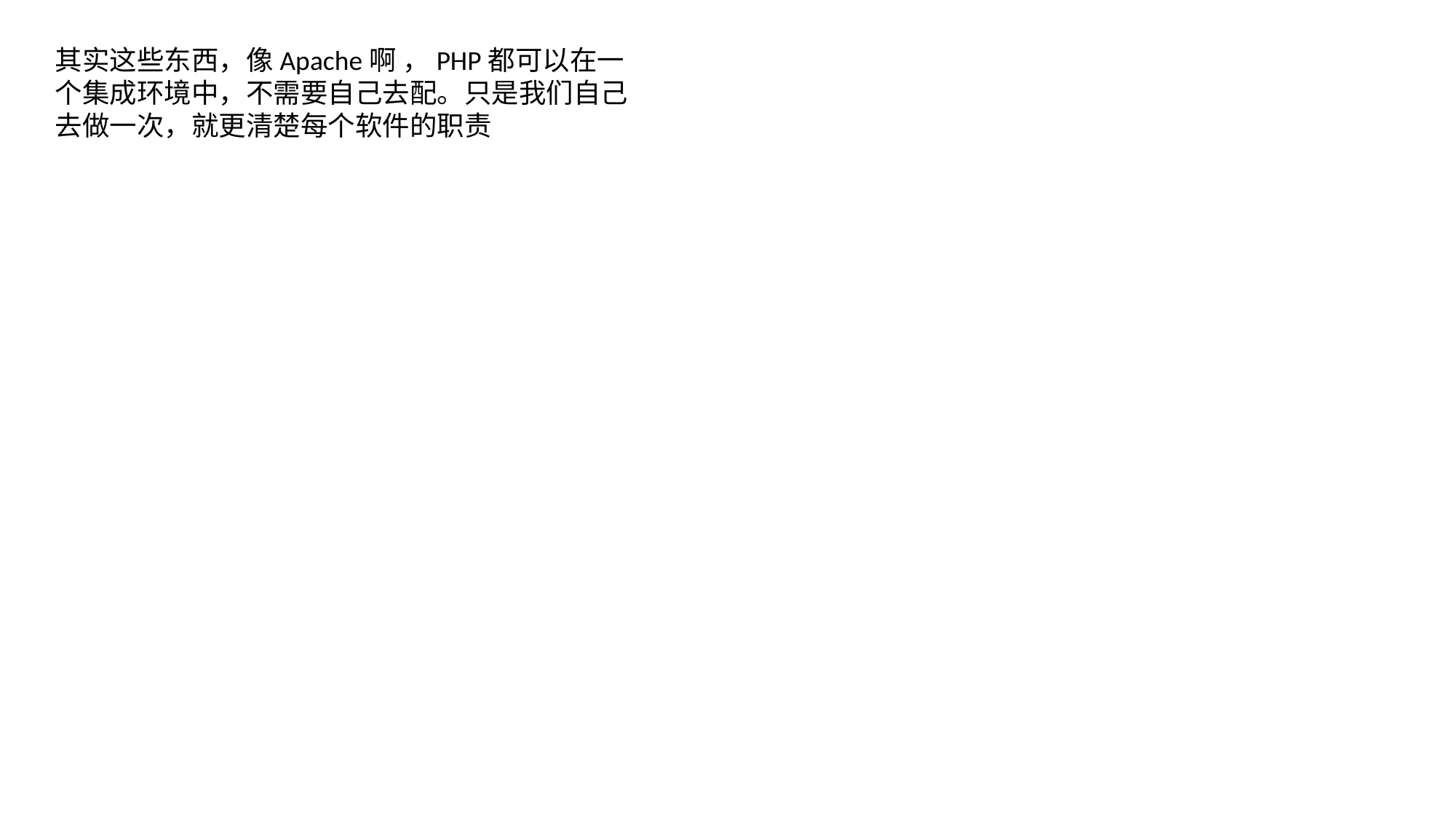

其实这些东西，像Apache啊 ，PHP都可以在一个集成环境中，不需要自己去配。只是我们自己去做一次，就更清楚每个软件的职责